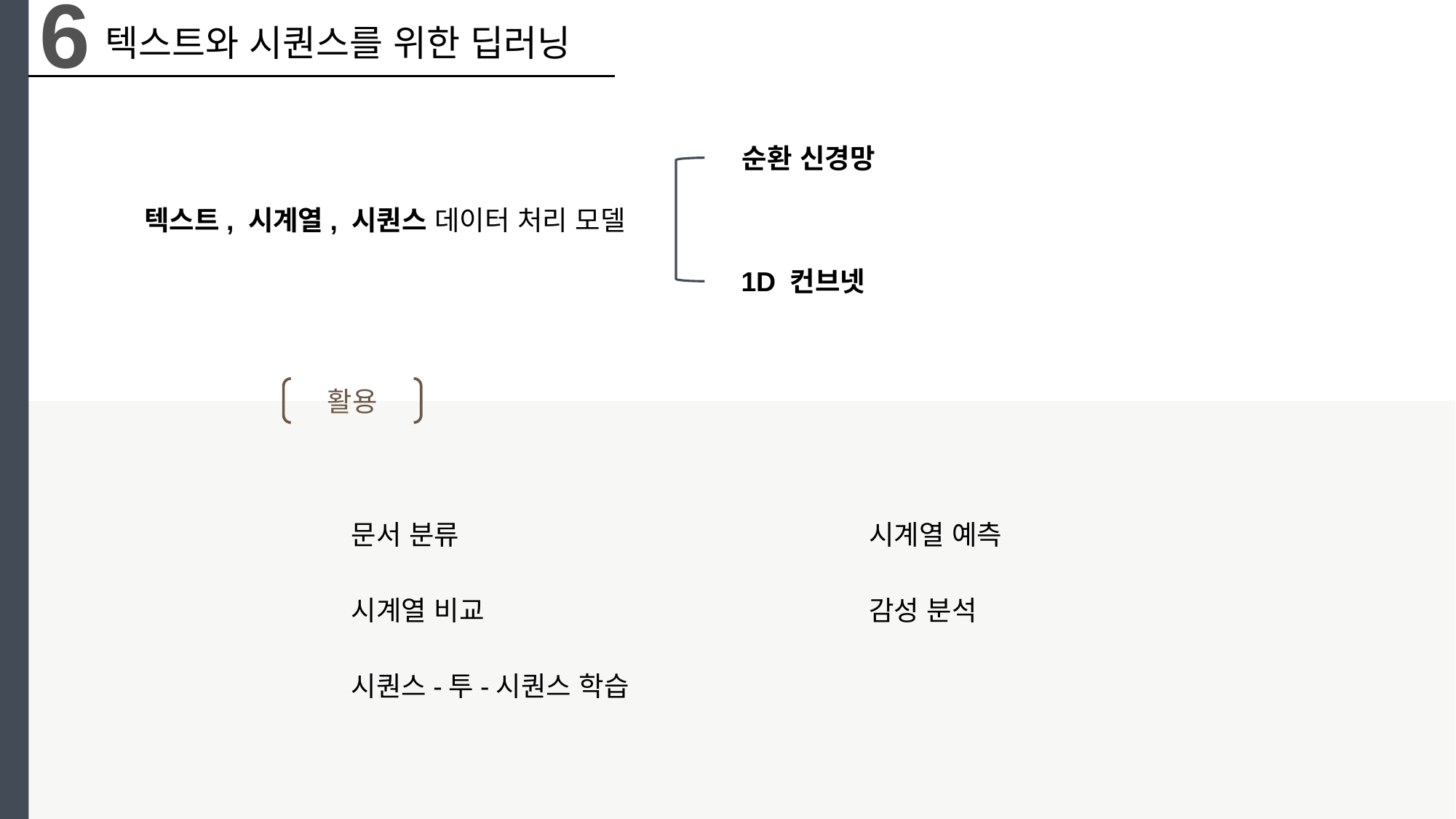

6
텍스트와 시퀀스를 위한 딥러닝
순환 신경망

텍스트, 시계열, 시퀀스 데이터 처리 모델
1D 컨브넷
활용

문서 분류
시계열 예측
시계열 비교
감성 분석
시퀀스-투-시퀀스 학습